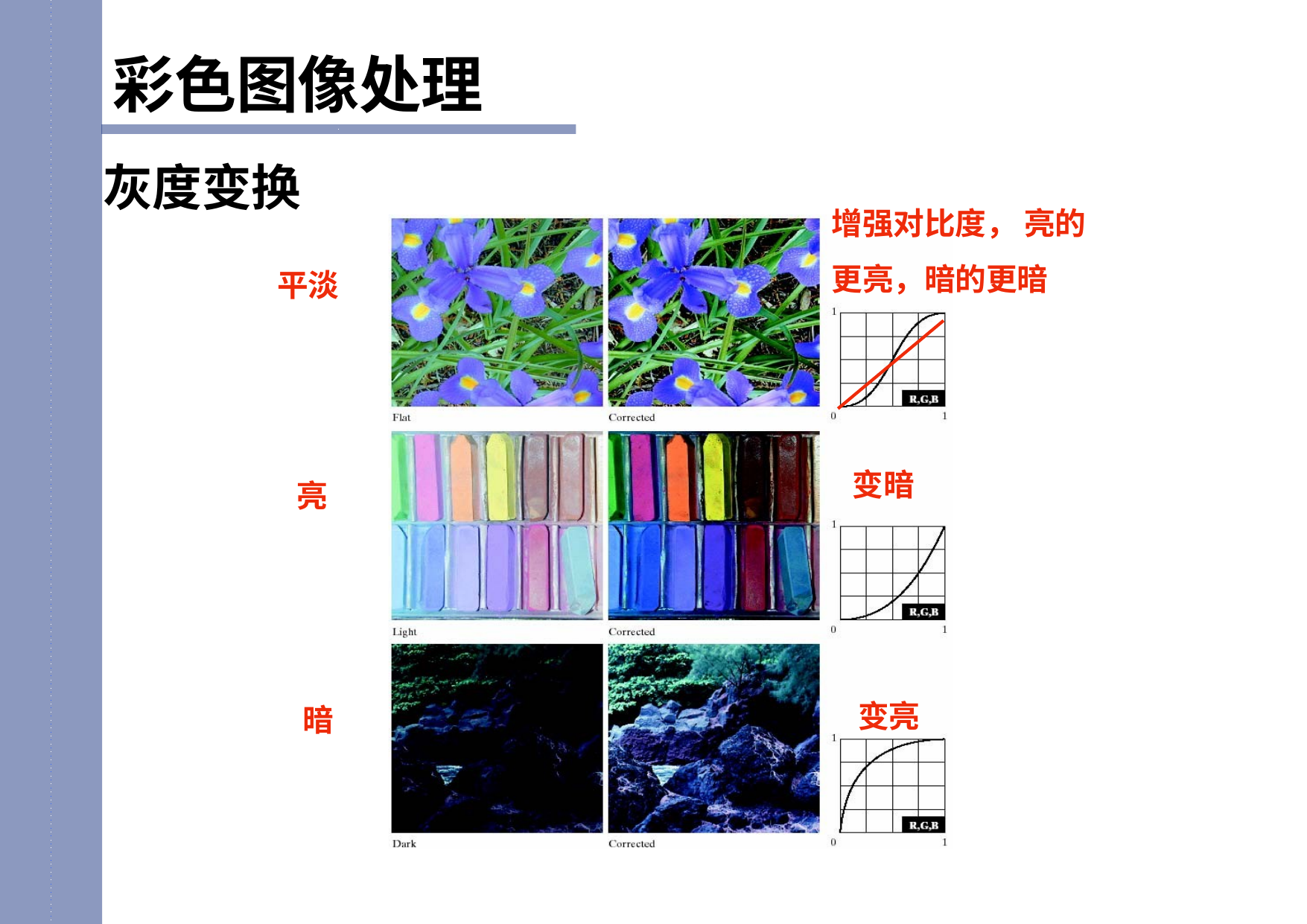

彩色图像处理
灰度变换
增强对比度， 亮的更亮，暗的更暗

平淡

变暗
亮
变亮
暗